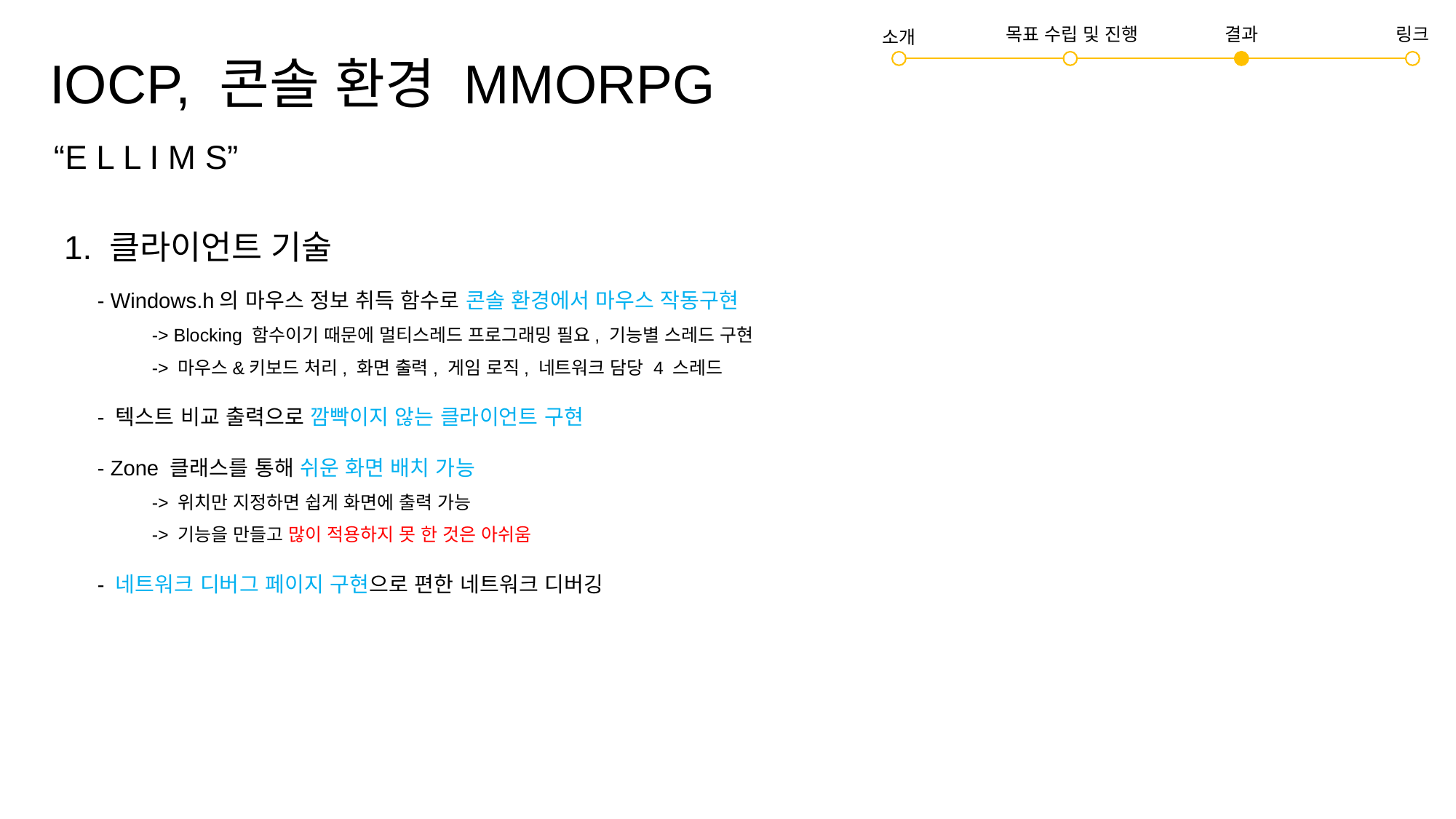

# IOCP, 콘솔 환경 MMORPG
링크
결과
목표 수립 및 진행
소개

“E L L I M S”
1. 클라이언트 기술
- Windows.h의 마우스 정보 취득 함수로 콘솔 환경에서 마우스 작동구현
-> Blocking 함수이기 때문에 멀티스레드 프로그래밍 필요, 기능별 스레드 구현
-> 마우스&키보드 처리, 화면 출력, 게임 로직, 네트워크 담당 4 스레드
- 텍스트 비교 출력으로 깜빡이지 않는 클라이언트 구현
- Zone 클래스를 통해 쉬운 화면 배치 가능
-> 위치만 지정하면 쉽게 화면에 출력 가능
-> 기능을 만들고 많이 적용하지 못 한 것은 아쉬움
- 네트워크 디버그 페이지 구현으로 편한 네트워크 디버깅